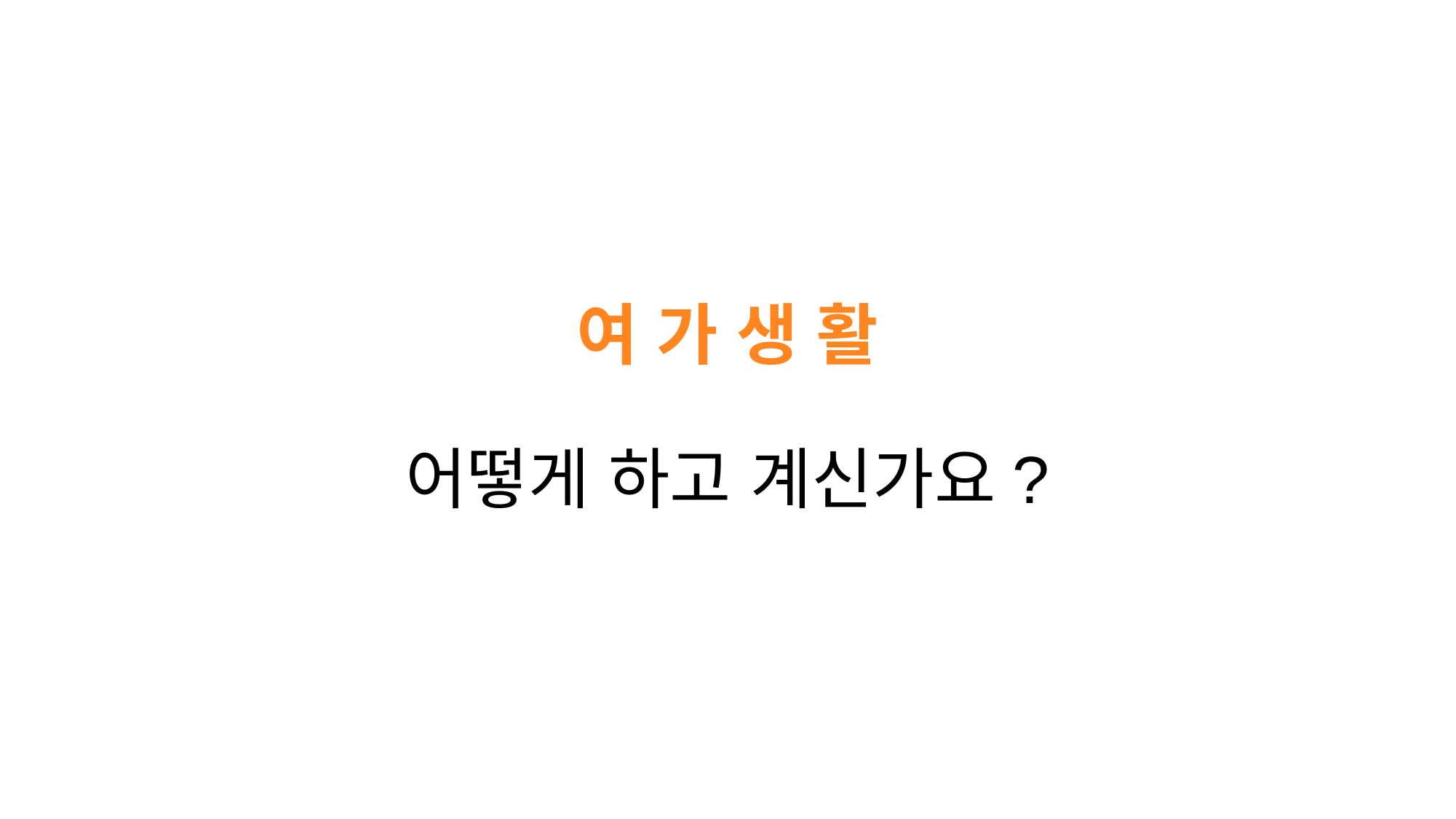

# 여 가 생 활 어떻게 하고 계신가요?